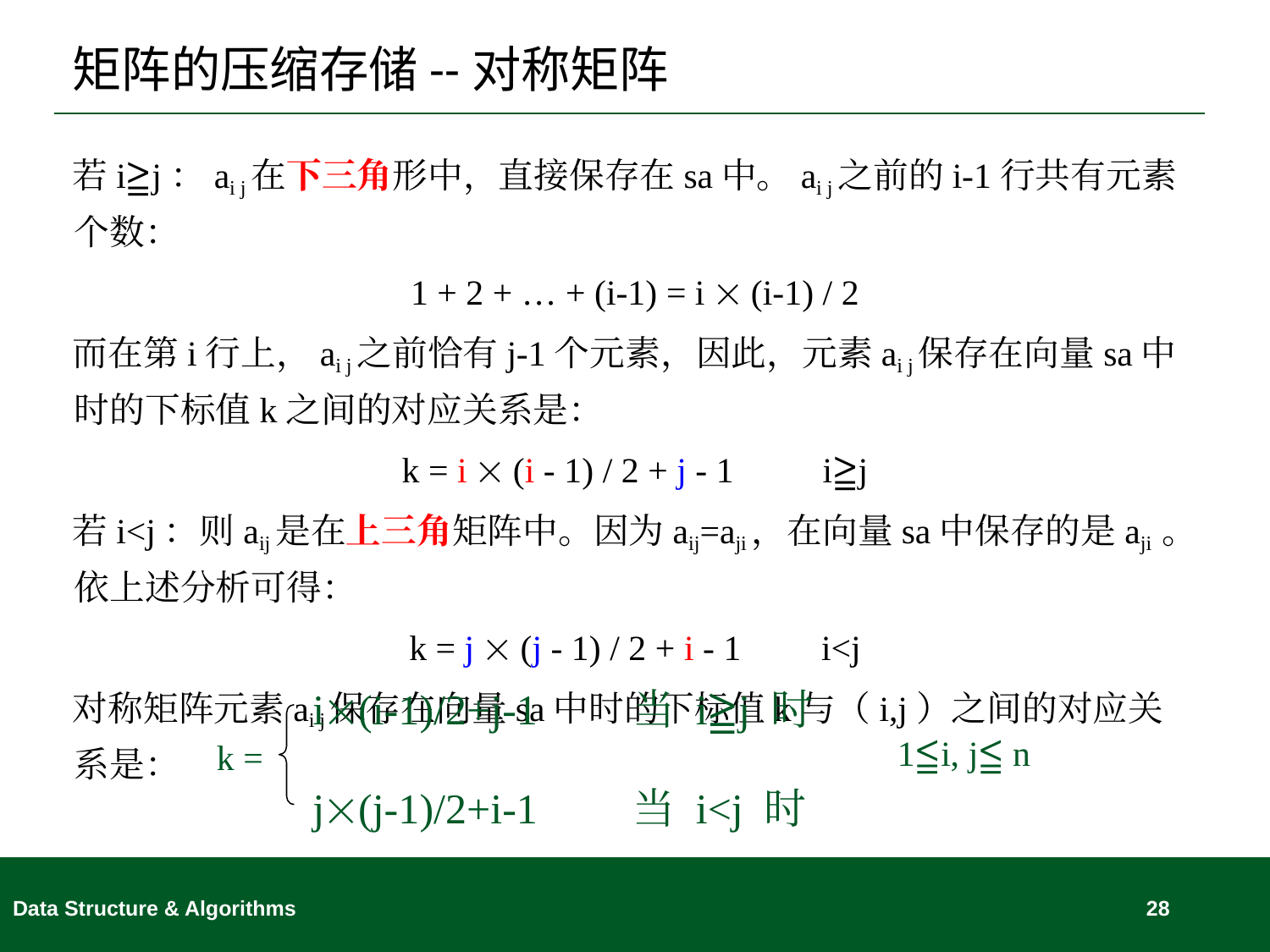

# 矩阵的压缩存储--对称矩阵
若i≧j：ai j在下三角形中，直接保存在sa中。ai j之前的i-1行共有元素个数：
1 + 2 + … + (i-1) = i × (i-1) / 2
而在第i行上，ai j之前恰有j-1个元素，因此，元素ai j保存在向量sa中时的下标值k之间的对应关系是：
k = i × (i - 1) / 2 + j - 1          i≧j
若i<j：则aij是在上三角矩阵中。因为aij=aji，在向量sa中保存的是aji 。依上述分析可得：
k = j × (j - 1) / 2 + i - 1         i<j
对称矩阵元素ai j保存在向量sa中时的下标值k与（i,j）之间的对应关系是：
i×(i-1)/2+j-1        当 i≧j 时

1≦i, j≦ n
k =
j×(j-1)/2+i-1        当 i<j 时
Data Structure & Algorithms
28